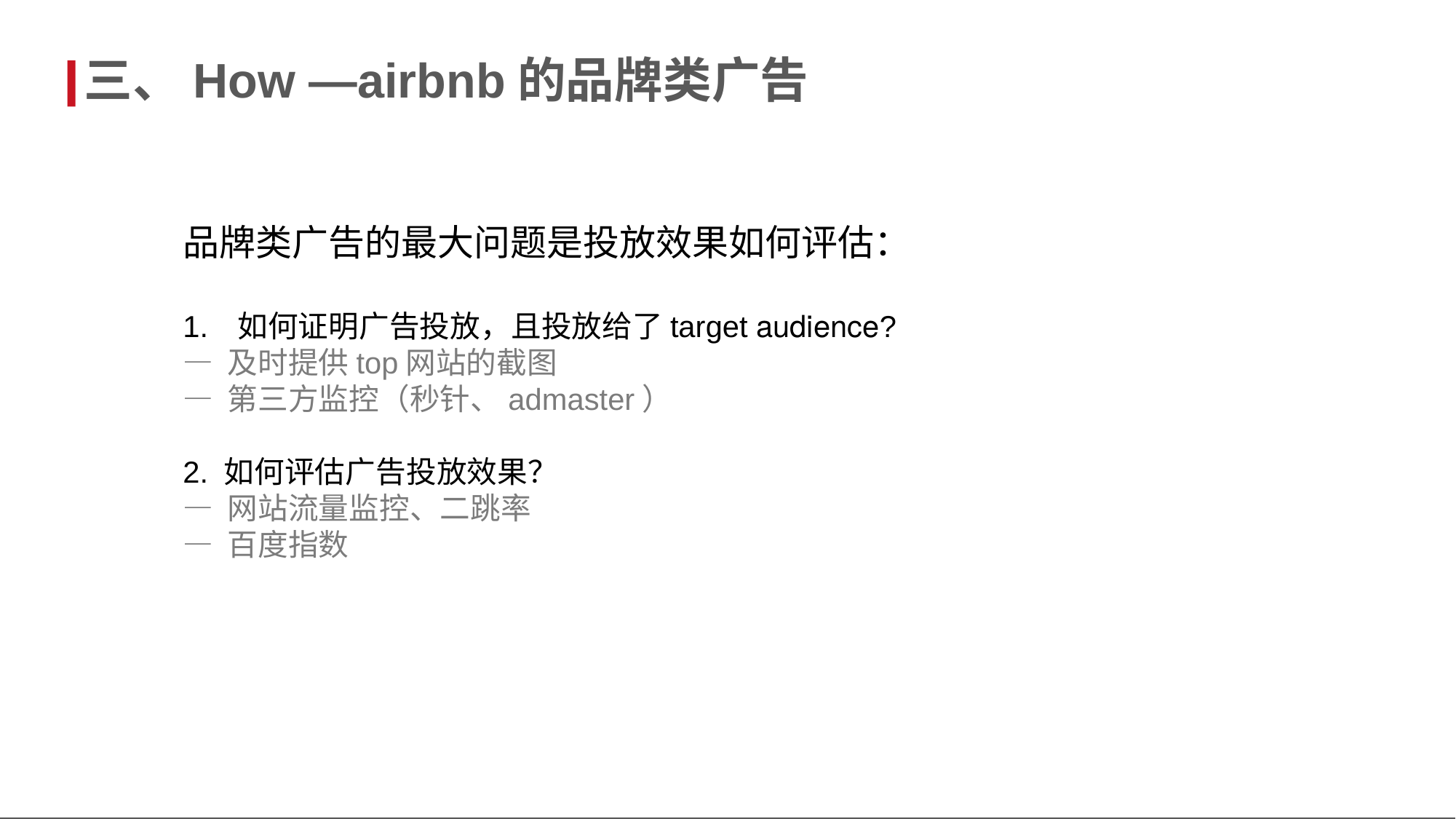

三、How —airbnb的品牌类广告

品牌类广告的最大问题是投放效果如何评估：

如何证明广告投放，且投放给了target audience?
— 及时提供top网站的截图
— 第三方监控（秒针、admaster）

2. 如何评估广告投放效果？
— 网站流量监控、二跳率
— 百度指数